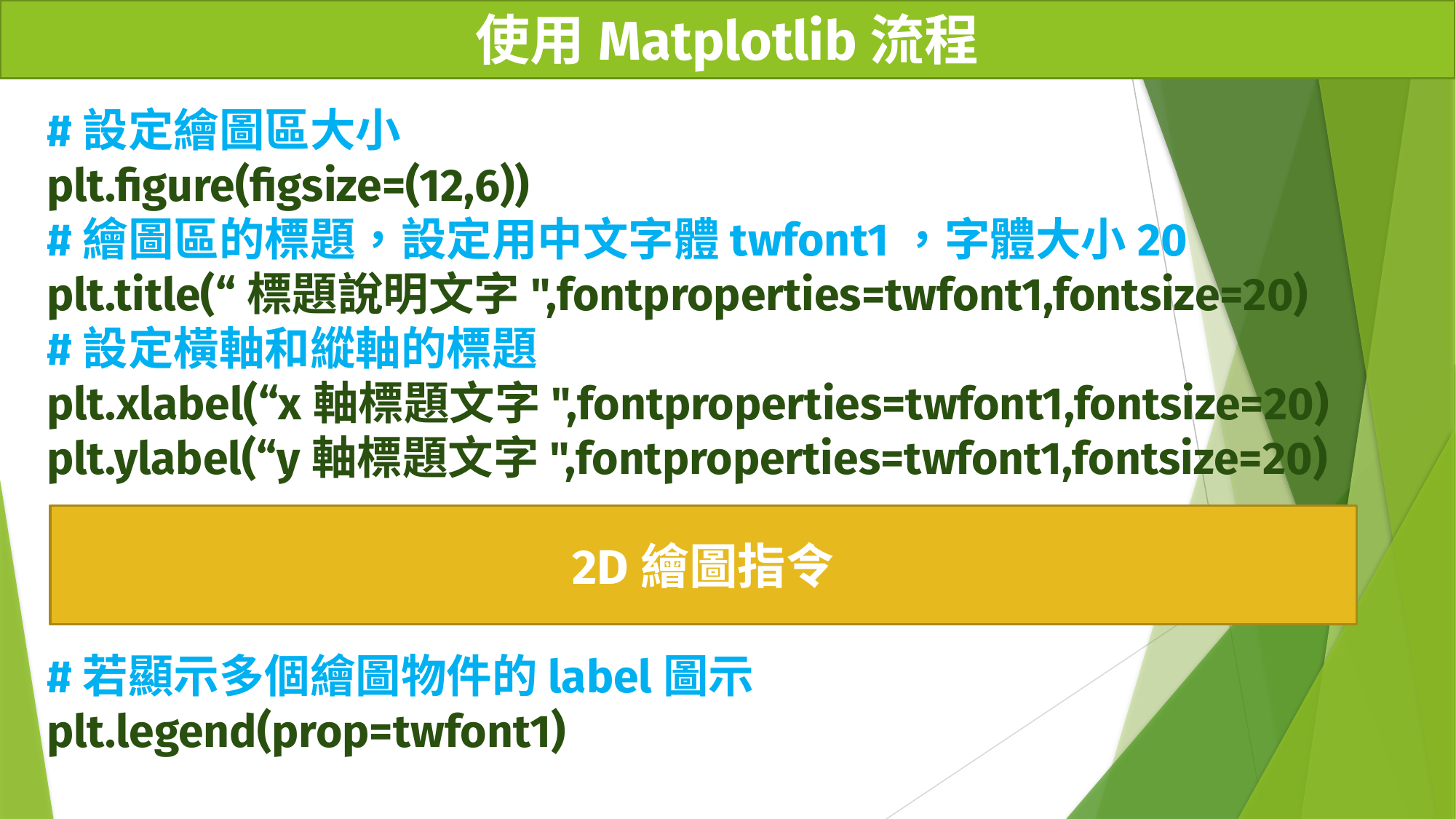

# 使用Matplotlib流程
#設定繪圖區大小
plt.figure(figsize=(12,6))
#繪圖區的標題，設定用中文字體twfont1，字體大小20
plt.title(“標題說明文字",fontproperties=twfont1,fontsize=20)
#設定橫軸和縱軸的標題
plt.xlabel(“x軸標題文字",fontproperties=twfont1,fontsize=20)
plt.ylabel(“y軸標題文字",fontproperties=twfont1,fontsize=20)

#若顯示多個繪圖物件的label圖示
plt.legend(prop=twfont1)
2D繪圖指令